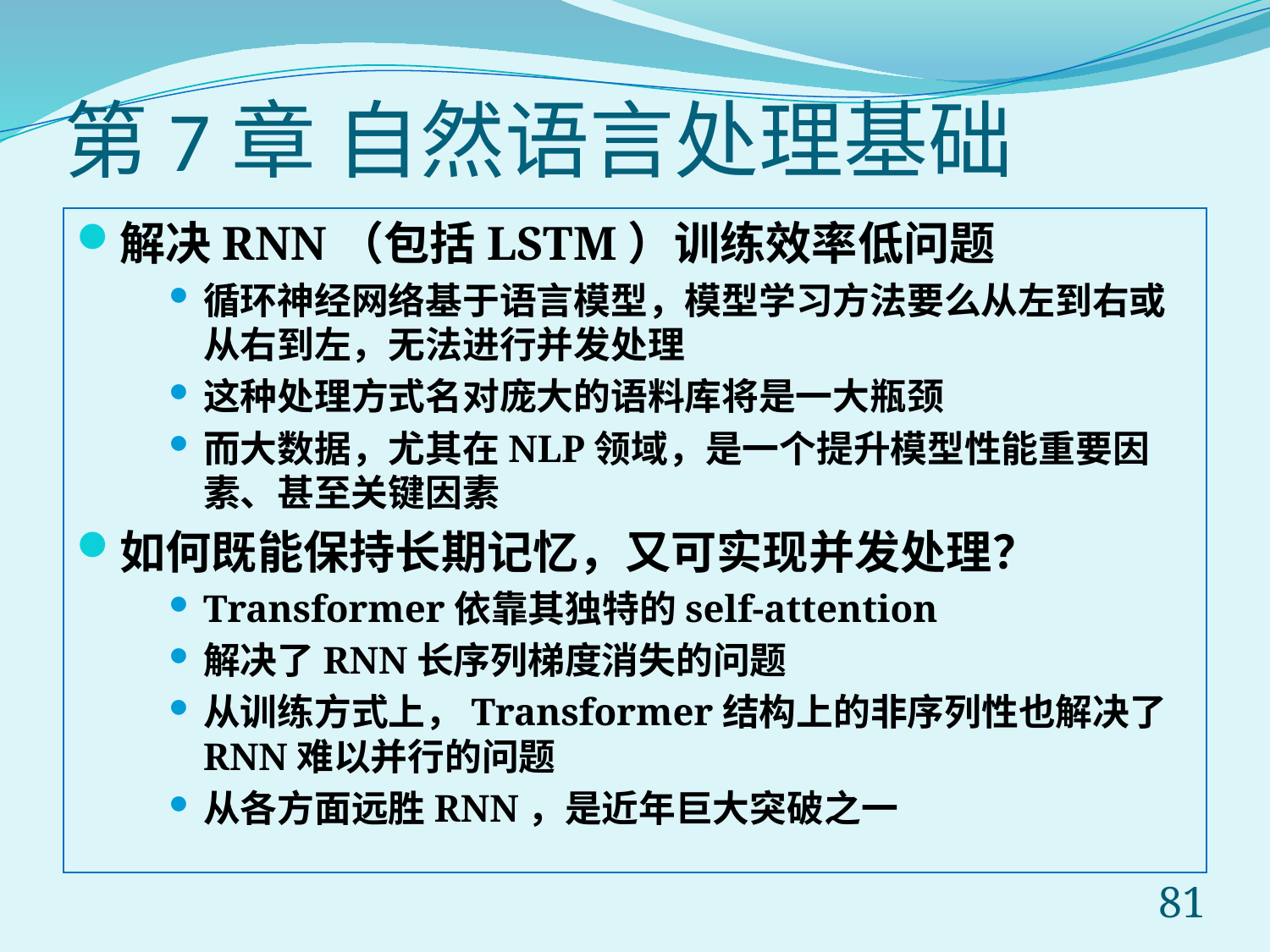

# 第7章 自然语言处理基础
解决RNN（包括LSTM）训练效率低问题
循环神经网络基于语言模型，模型学习方法要么从左到右或从右到左，无法进行并发处理
这种处理方式名对庞大的语料库将是一大瓶颈
而大数据，尤其在NLP领域，是一个提升模型性能重要因素、甚至关键因素
如何既能保持长期记忆，又可实现并发处理？
Transformer依靠其独特的self-attention
解决了RNN长序列梯度消失的问题
从训练方式上，Transformer结构上的非序列性也解决了RNN难以并行的问题
从各方面远胜RNN，是近年巨大突破之一
81